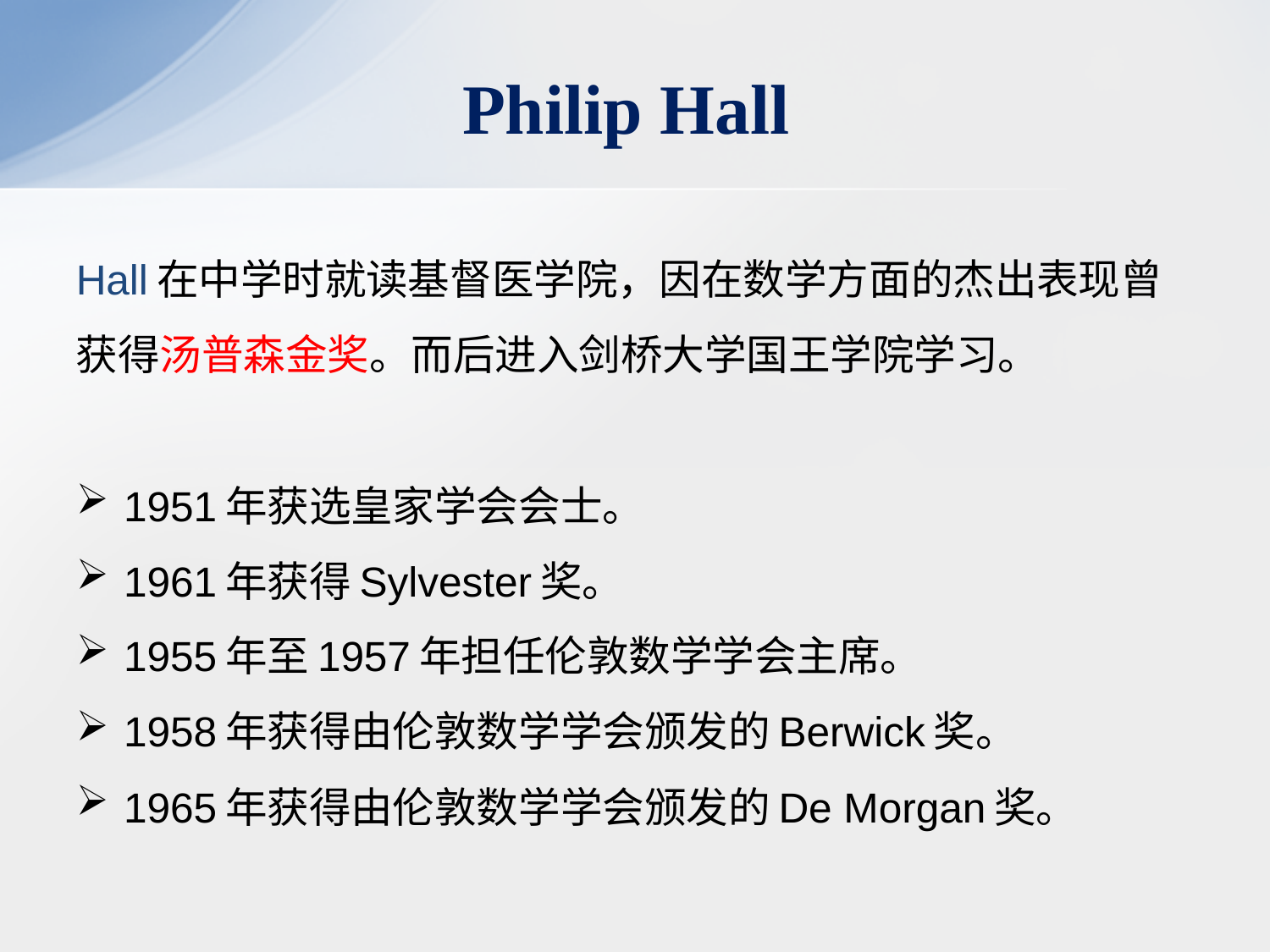

# Philip Hall
Hall在中学时就读基督医学院，因在数学方面的杰出表现曾获得汤普森金奖。而后进入剑桥大学国王学院学习。

1951年获选皇家学会会士。
1961年获得Sylvester奖。
1955年至1957年担任伦敦数学学会主席。
1958年获得由伦敦数学学会颁发的Berwick奖。
1965年获得由伦敦数学学会颁发的De Morgan奖。